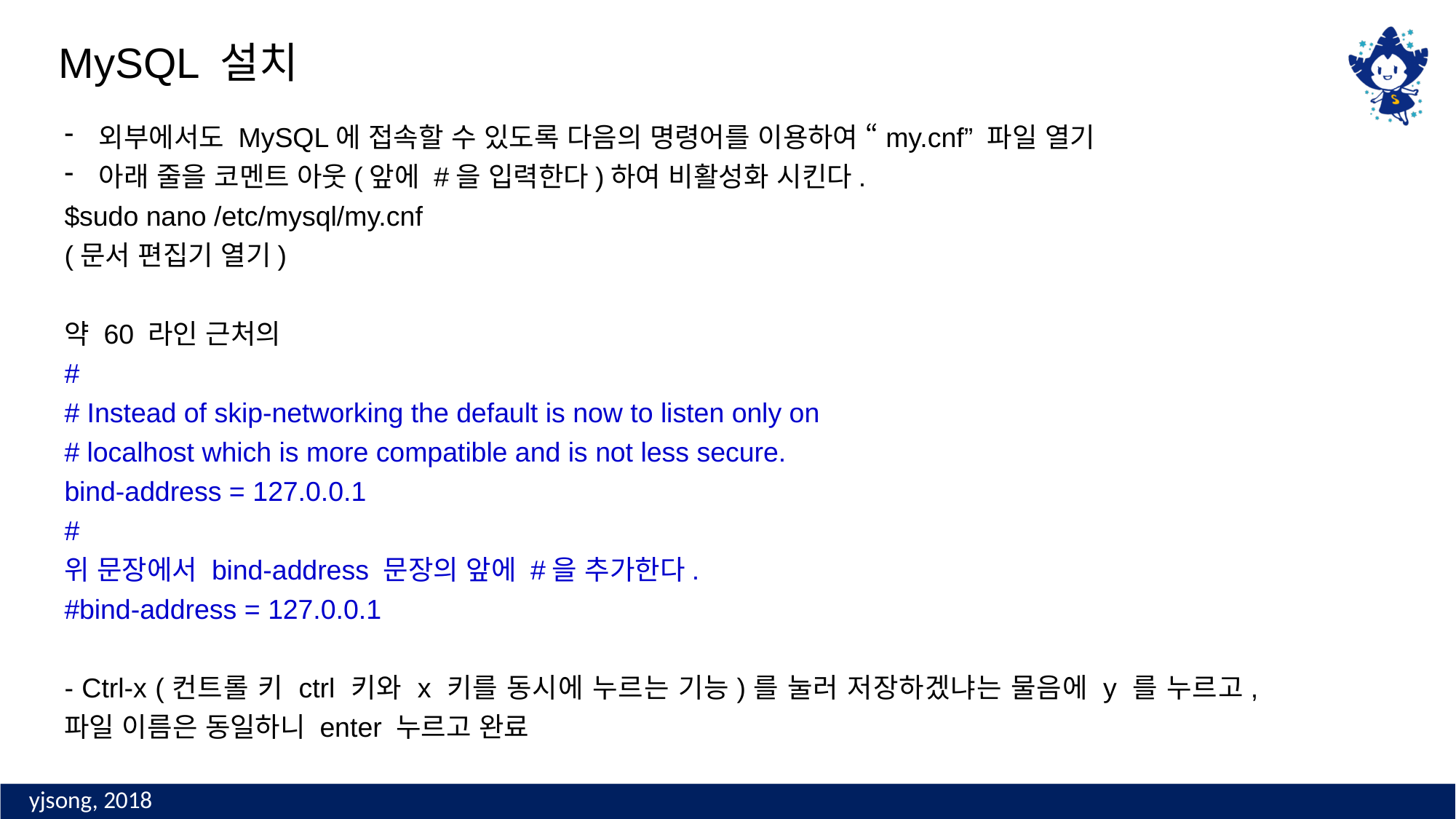

MySQL 설치
외부에서도 MySQL에 접속할 수 있도록 다음의 명령어를 이용하여 “my.cnf” 파일 열기
아래 줄을 코멘트 아웃(앞에 #을 입력한다)하여 비활성화 시킨다.
$sudo nano /etc/mysql/my.cnf
(문서 편집기 열기)

약 60 라인 근처의
#
# Instead of skip-networking the default is now to listen only on
# localhost which is more compatible and is not less secure.
bind-address = 127.0.0.1
#
위 문장에서 bind-address 문장의 앞에 #을 추가한다.
#bind-address = 127.0.0.1

- Ctrl-x (컨트롤 키 ctrl 키와 x 키를 동시에 누르는 기능)를 눌러 저장하겠냐는 물음에 y 를 누르고, 파일 이름은 동일하니 enter 누르고 완료